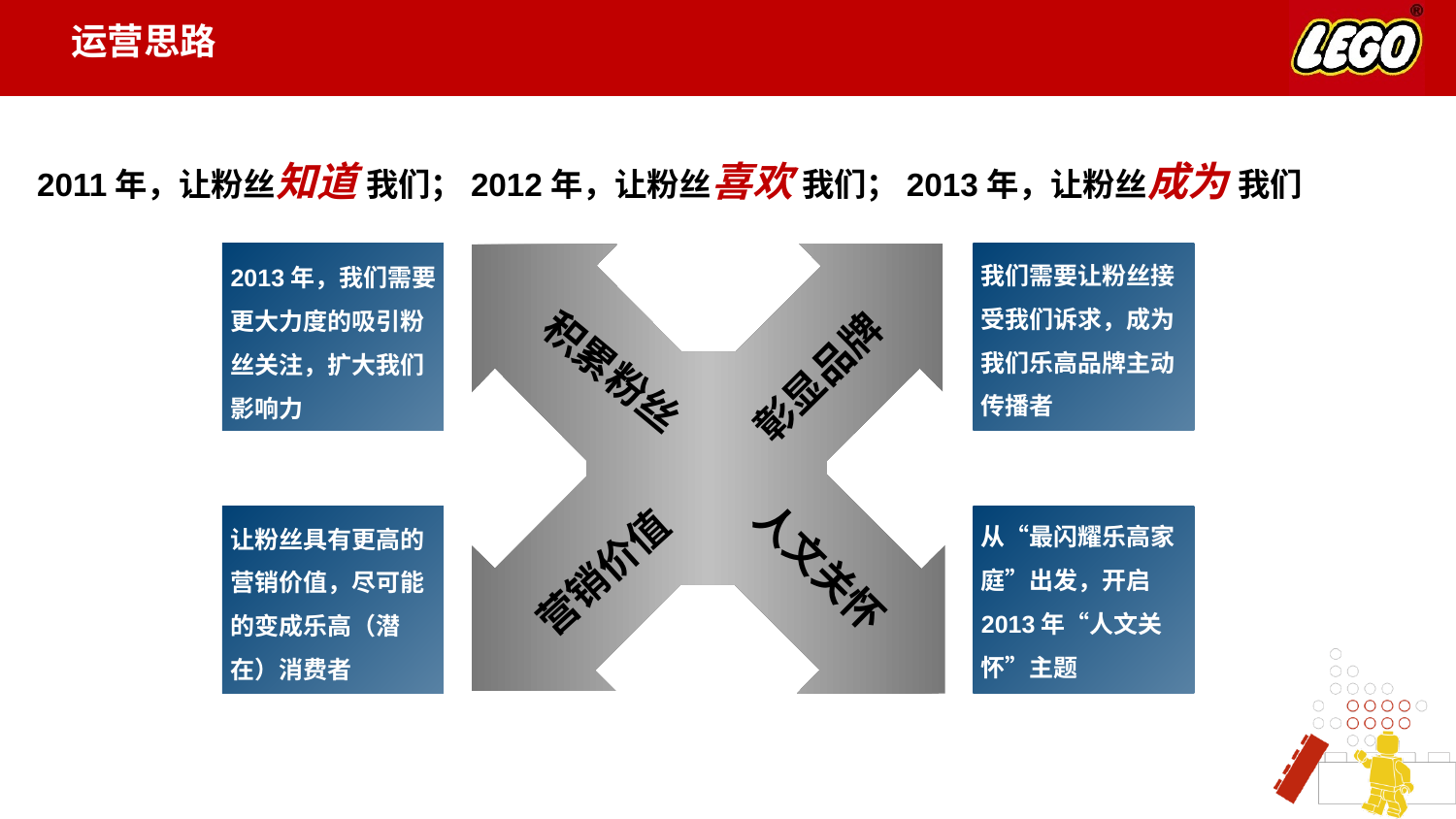

运营思路
2011年，让粉丝知道 我们；2012年，让粉丝喜欢 我们；2013年，让粉丝成为 我们
我们需要让粉丝接受我们诉求，成为我们乐高品牌主动传播者
2013年，我们需要更大力度的吸引粉丝关注，扩大我们影响力

彰显品牌
积累粉丝
从“最闪耀乐高家庭”出发，开启2013年“人文关怀”主题
让粉丝具有更高的营销价值，尽可能的变成乐高（潜在）消费者

营销价值
人文关怀